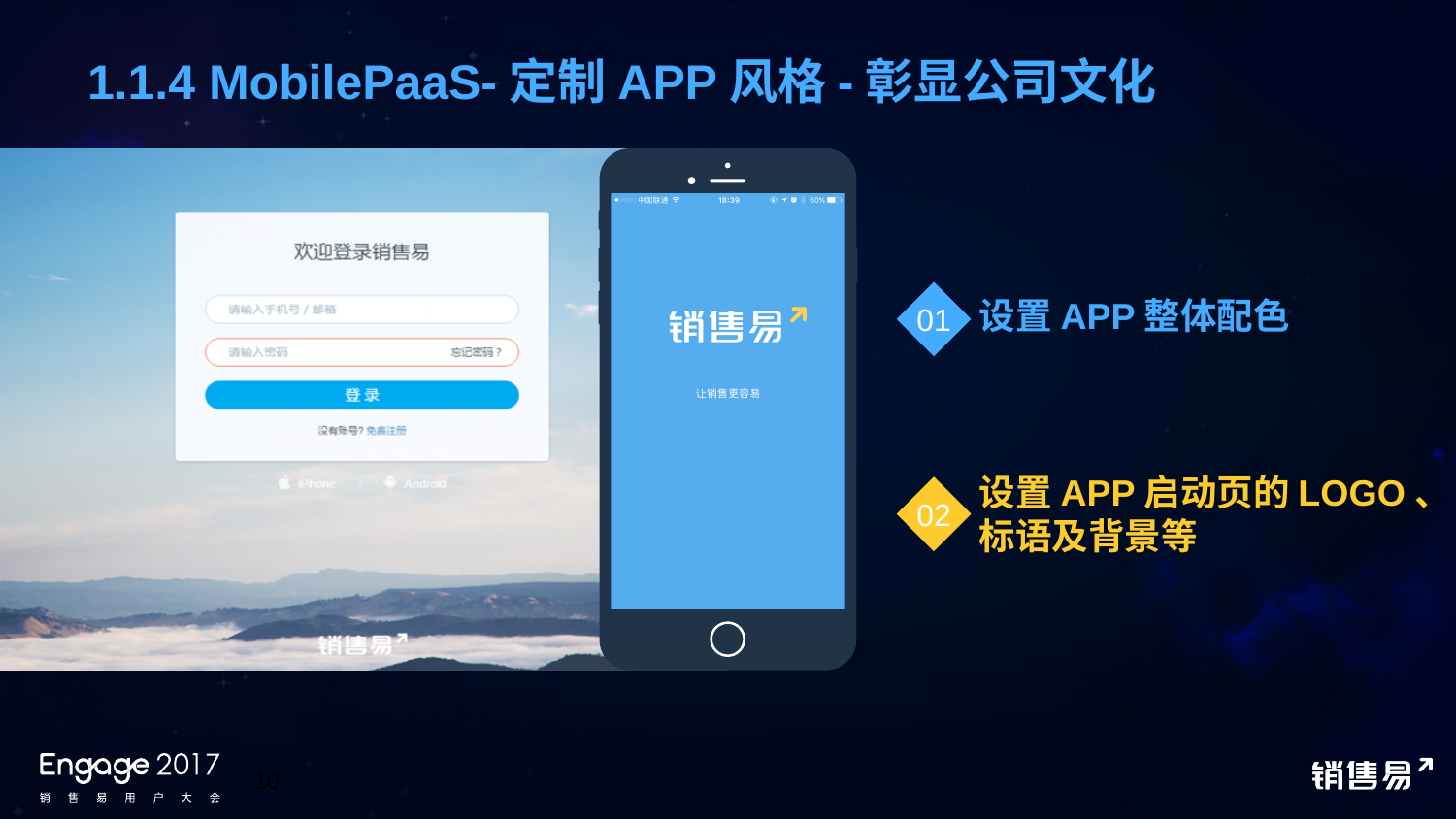

# 1.1.4 MobilePaaS-定制APP风格-彰显公司文化

设置APP整体配色
01
设置APP启动页的LOGO、
标语及背景等
02
10